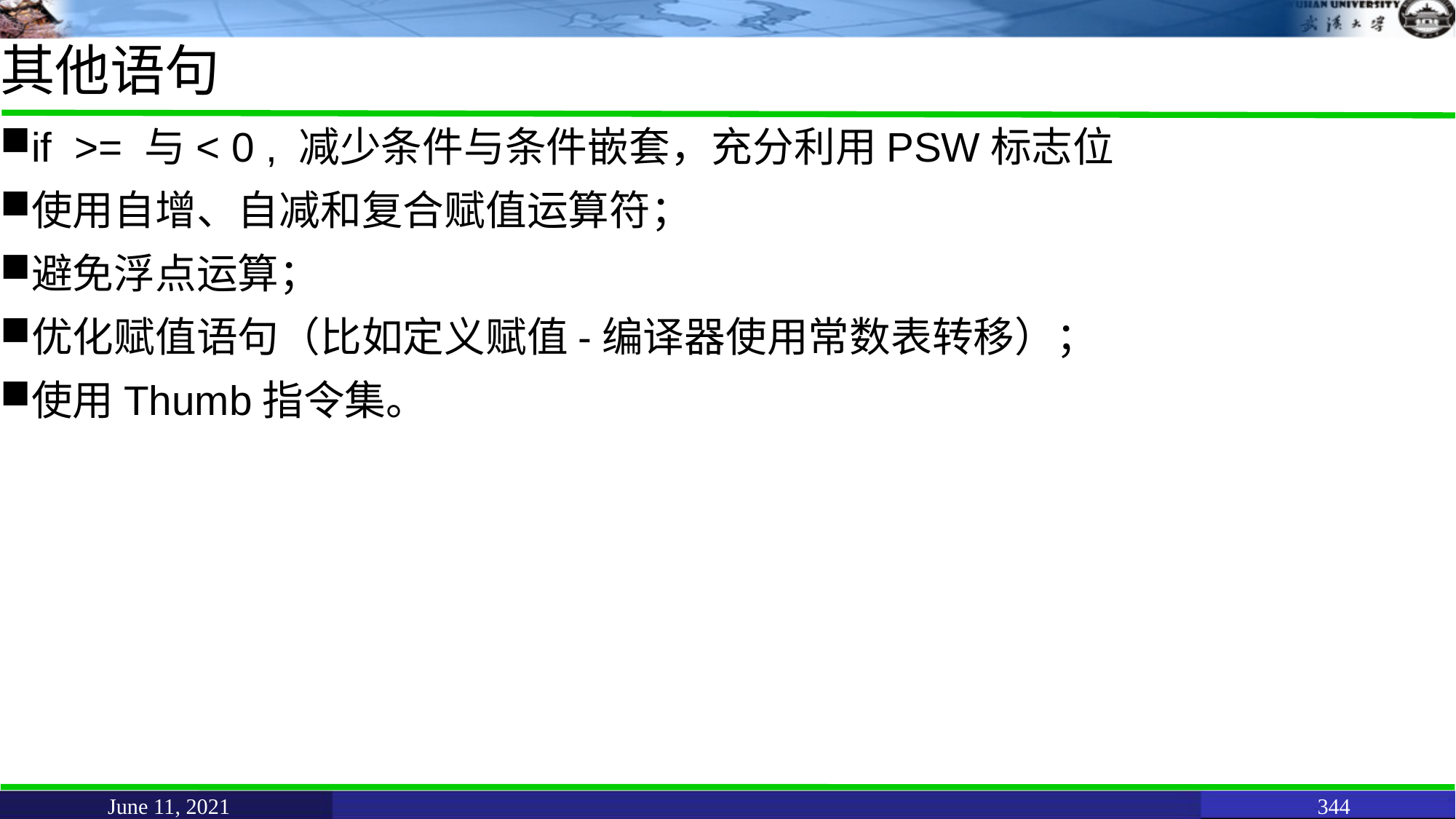

# 其他语句
if  >= 与< 0 , 减少条件与条件嵌套，充分利用PSW标志位
使用自增、自减和复合赋值运算符；
避免浮点运算；
优化赋值语句（比如定义赋值-编译器使用常数表转移）；
使用Thumb指令集。
June 11, 2021

344